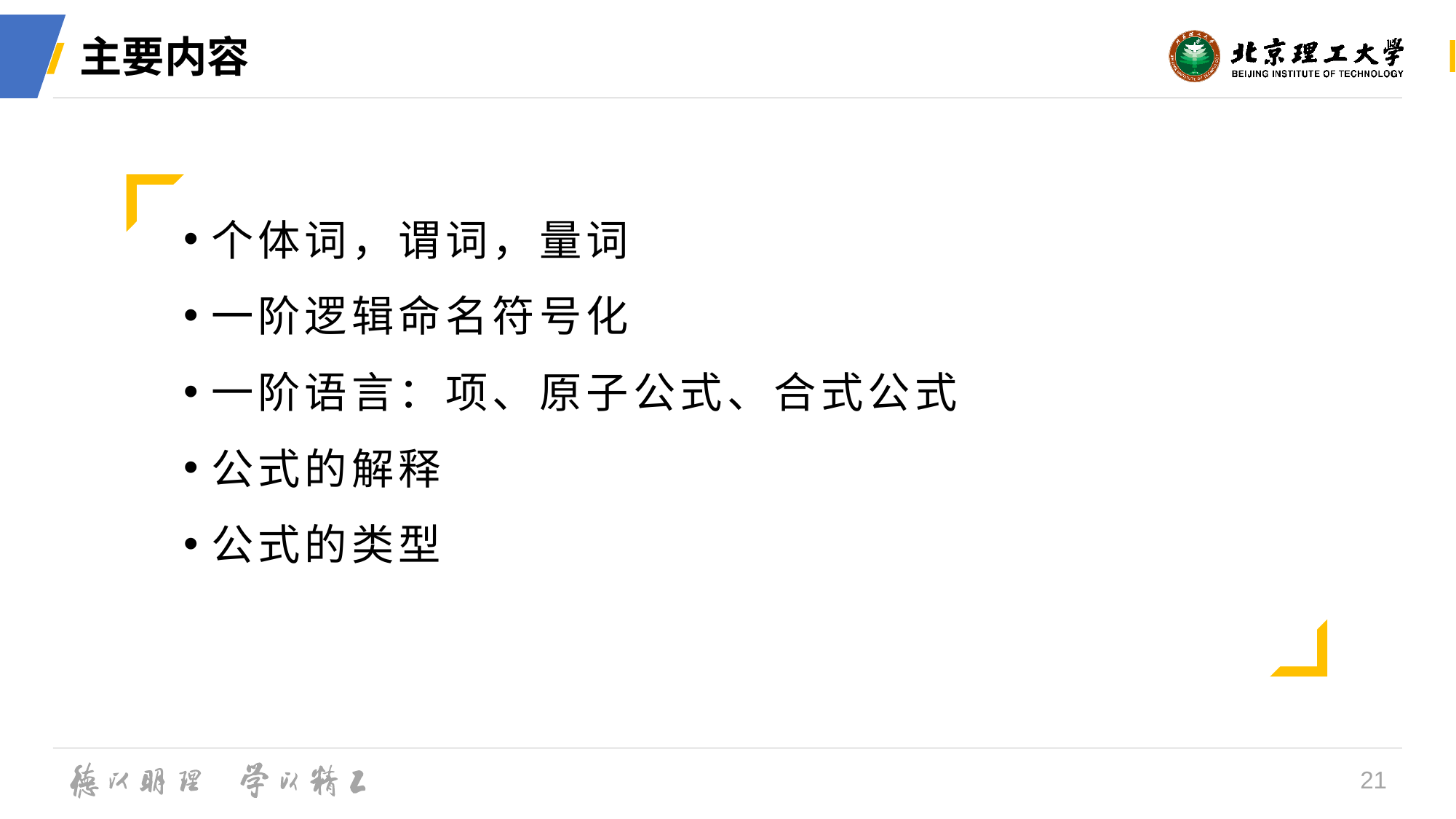

# 主要内容

个体词，谓词，量词
一阶逻辑命名符号化
一阶语言：项、原子公式、合式公式
公式的解释
公式的类型